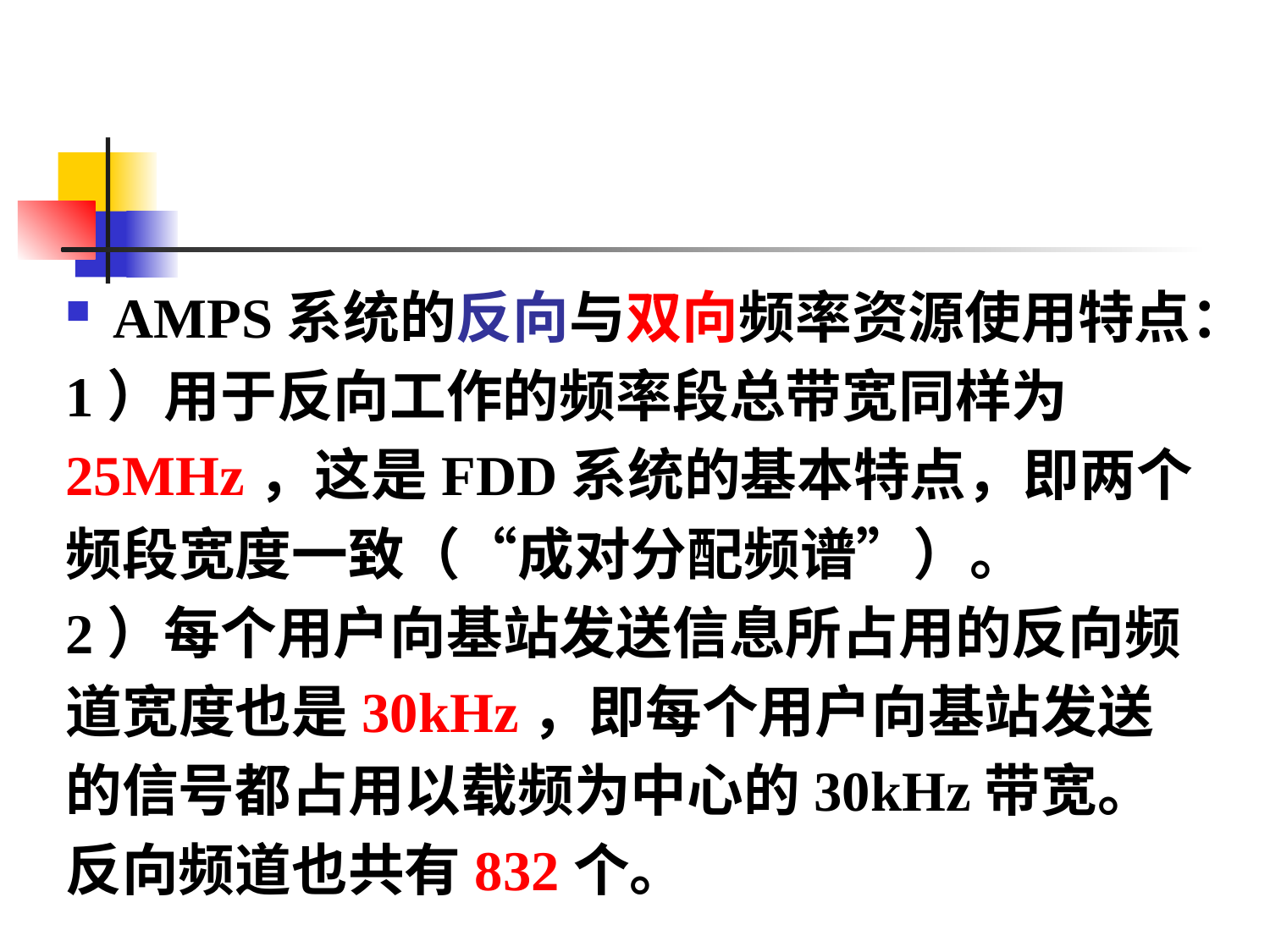

#
AMPS系统的反向与双向频率资源使用特点：
1）用于反向工作的频率段总带宽同样为
25MHz，这是FDD系统的基本特点，即两个
频段宽度一致（“成对分配频谱”）。
2）每个用户向基站发送信息所占用的反向频
道宽度也是30kHz，即每个用户向基站发送
的信号都占用以载频为中心的30kHz带宽。
反向频道也共有832个。